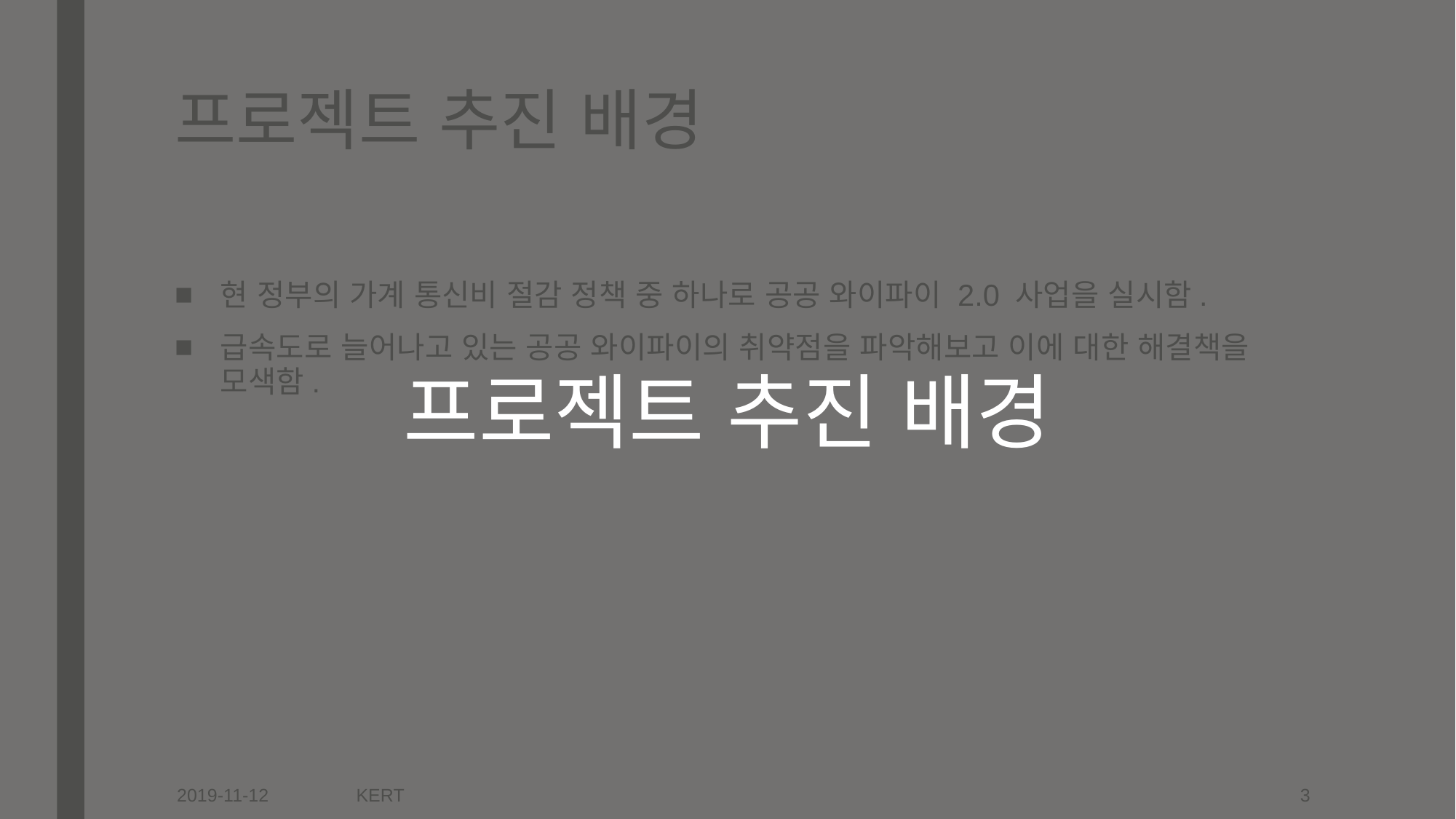

프로젝트 추진 배경
# 프로젝트 추진 배경
현 정부의 가계 통신비 절감 정책 중 하나로 공공 와이파이 2.0 사업을 실시함.
급속도로 늘어나고 있는 공공 와이파이의 취약점을 파악해보고 이에 대한 해결책을 모색함.
2019-11-12
KERT
3